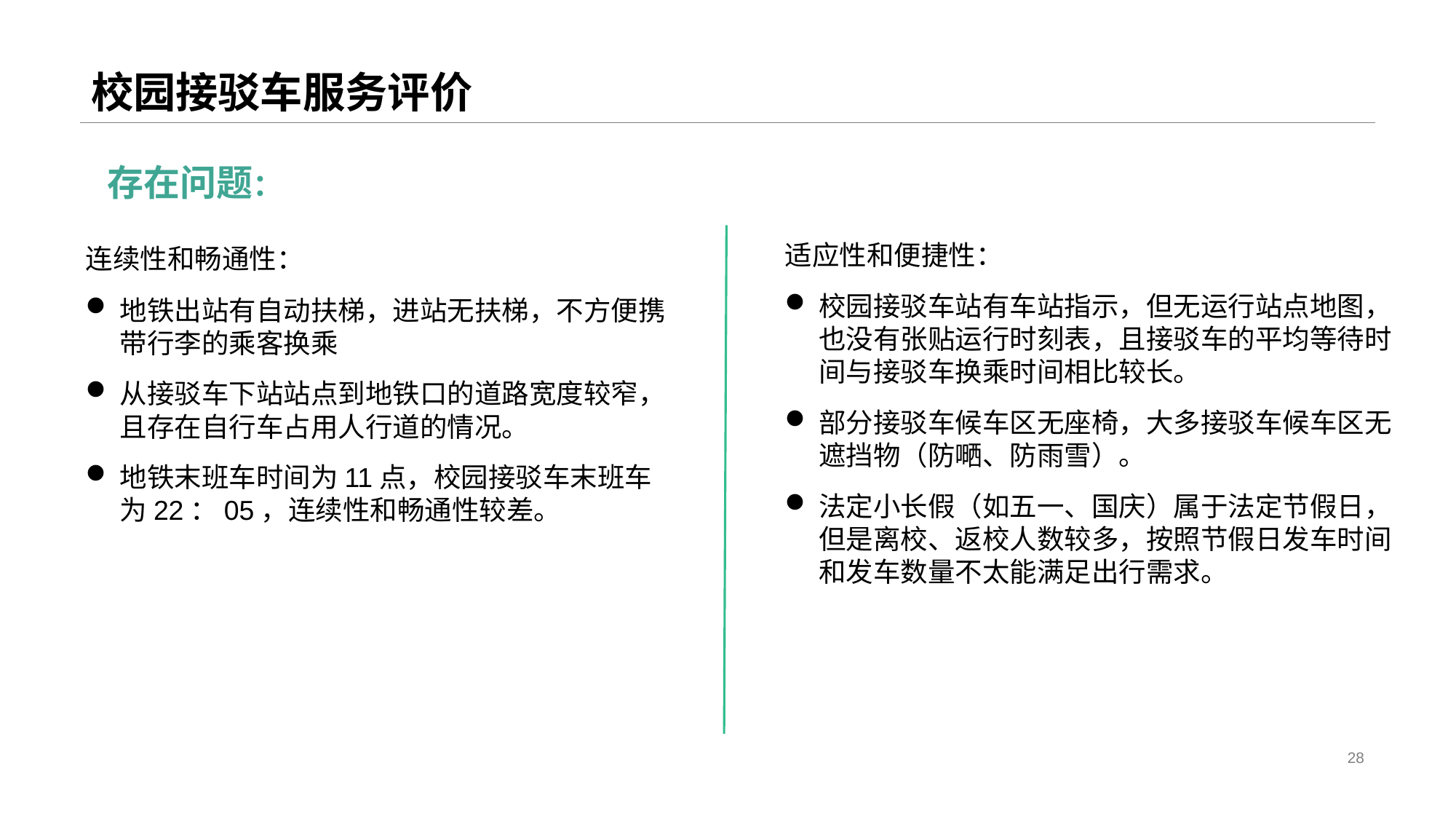

# 校园接驳车服务评价
存在问题：

连续性和畅通性：
地铁出站有自动扶梯，进站无扶梯，不方便携带行李的乘客换乘
从接驳车下站站点到地铁口的道路宽度较窄，且存在自行车占用人行道的情况。
地铁末班车时间为11点，校园接驳车末班车为22：05，连续性和畅通性较差。

适应性和便捷性：
校园接驳车站有车站指示，但无运行站点地图，也没有张贴运行时刻表，且接驳车的平均等待时间与接驳车换乘时间相比较长。
部分接驳车候车区无座椅，大多接驳车候车区无遮挡物（防嗮、防雨雪）。
法定小长假（如五一、国庆）属于法定节假日，但是离校、返校人数较多，按照节假日发车时间和发车数量不太能满足出行需求。

28